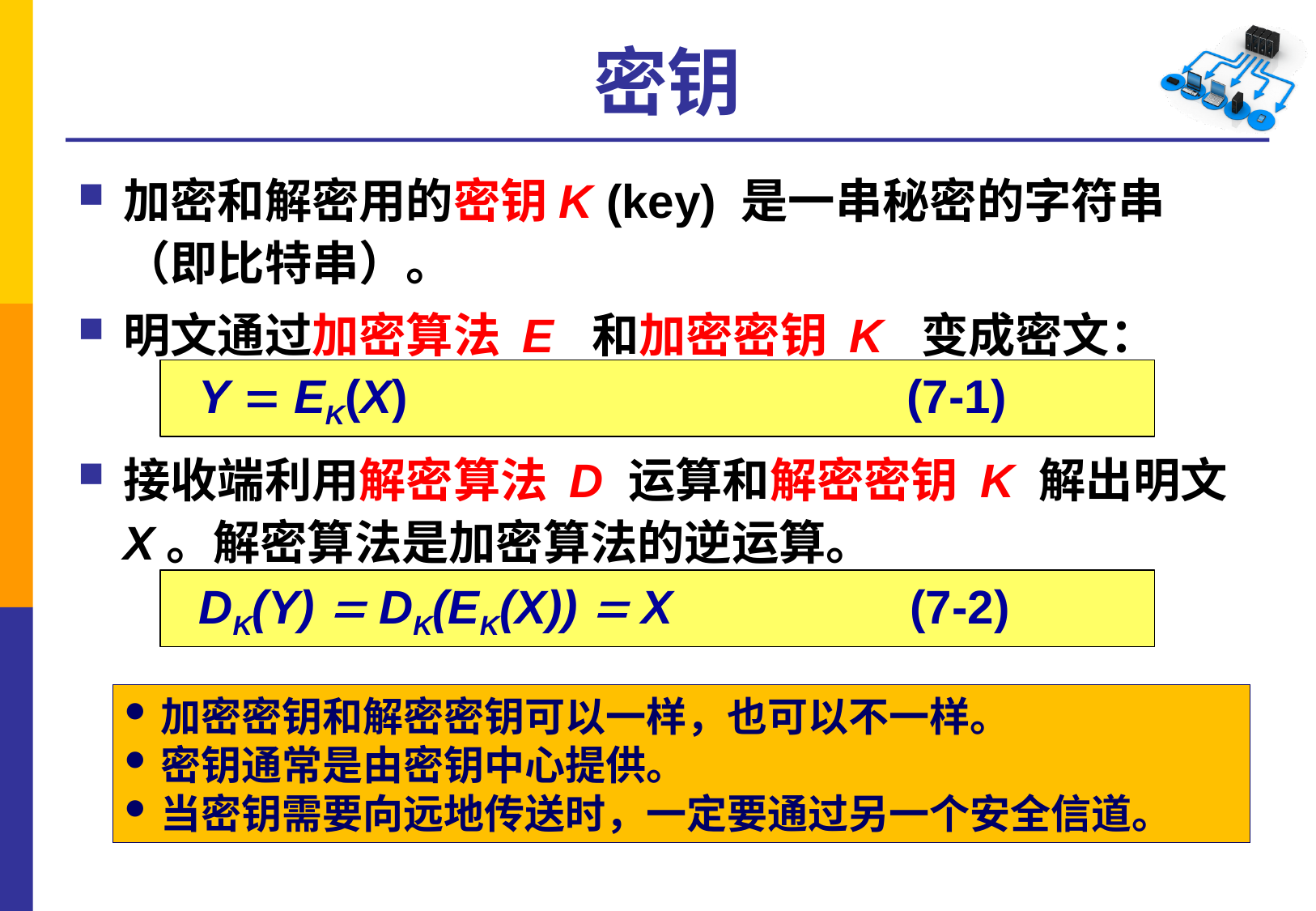

# 密钥
加密和解密用的密钥K (key) 是一串秘密的字符串（即比特串）。
明文通过加密算法 E  和加密密钥 K  变成密文：

接收端利用解密算法 D 运算和解密密钥 K 解出明文 X。解密算法是加密算法的逆运算。
  Y = EK(X)                                      (7-1)
  DK(Y) = DK(EK(X)) = X                  (7-2)
加密密钥和解密密钥可以一样，也可以不一样。
密钥通常是由密钥中心提供。
当密钥需要向远地传送时，一定要通过另一个安全信道。